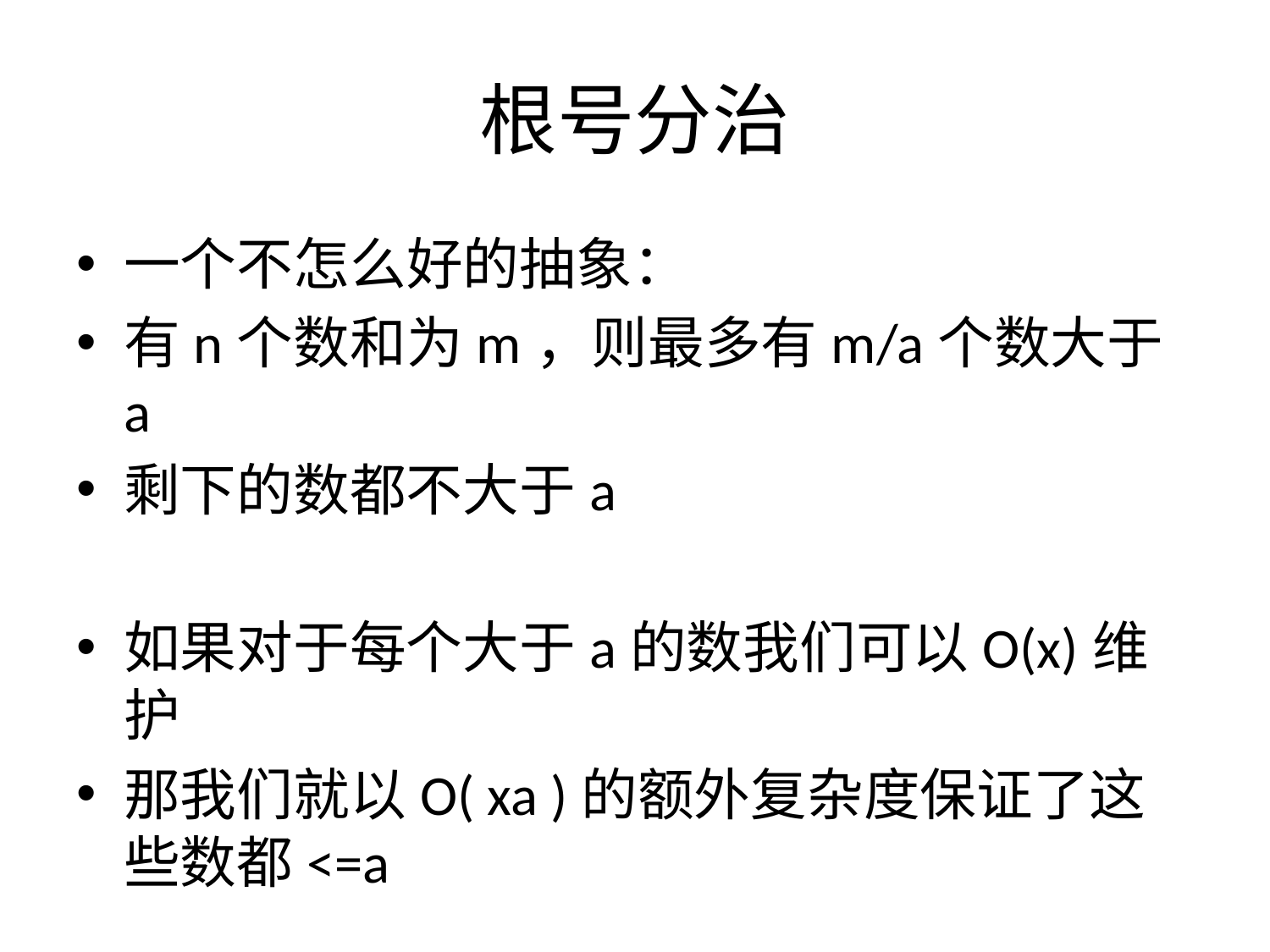

# 根号分治
一个不怎么好的抽象：
有n个数和为m，则最多有m/a个数大于a
剩下的数都不大于a

如果对于每个大于a的数我们可以O(x)维护
那我们就以O( xa )的额外复杂度保证了这些数都<=a